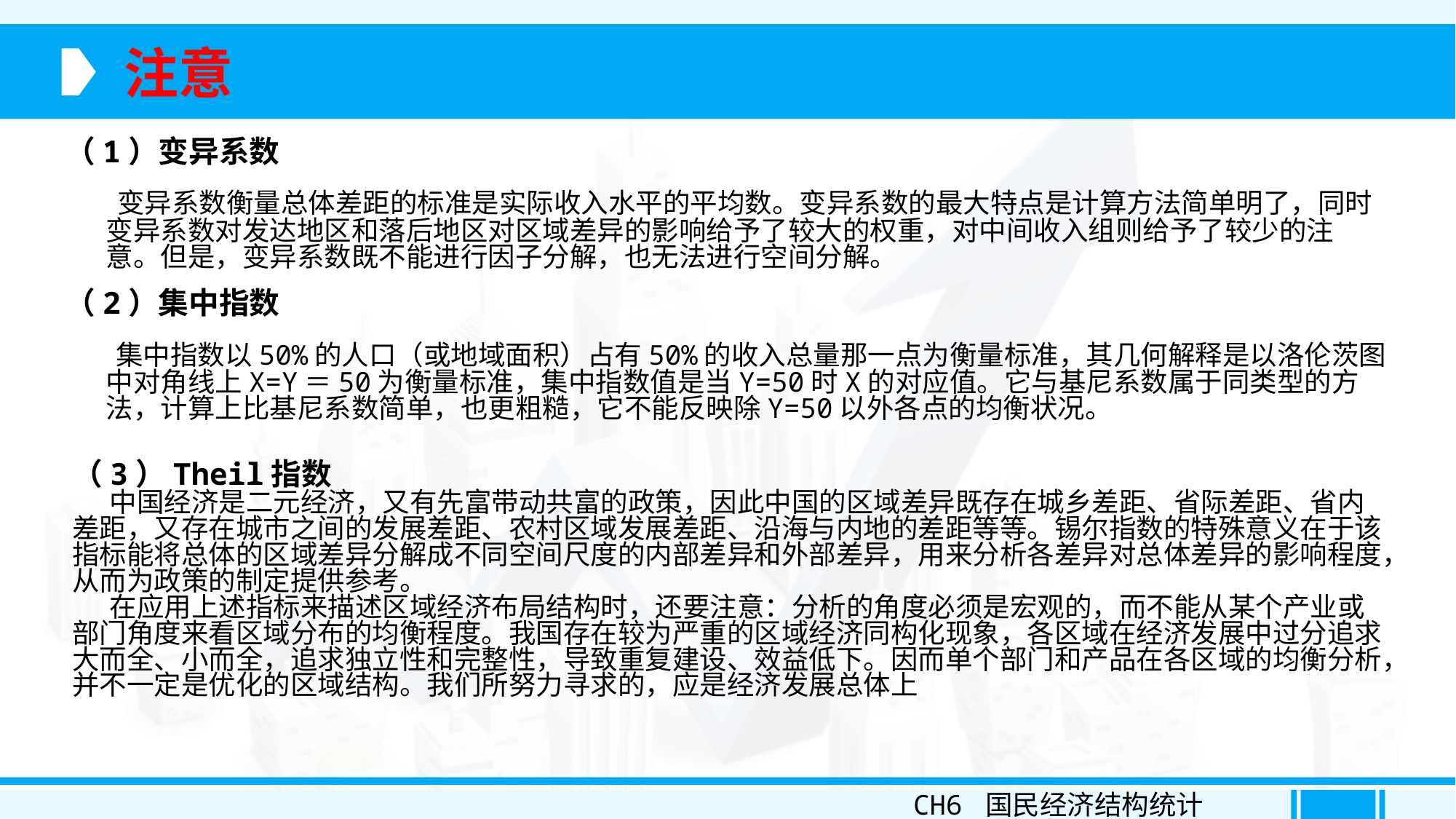

注意

（1）变异系数
      变异系数衡量总体差距的标准是实际收入水平的平均数。变异系数的最大特点是计算方法简单明了，同时变异系数对发达地区和落后地区对区域差异的影响给予了较大的权重，对中间收入组则给予了较少的注意。但是，变异系数既不能进行因子分解，也无法进行空间分解。
（2）集中指数
      集中指数以50%的人口（或地域面积）占有50%的收入总量那一点为衡量标准，其几何解释是以洛伦茨图中对角线上X=Y＝50为衡量标准，集中指数值是当Y=50时X的对应值。它与基尼系数属于同类型的方法，计算上比基尼系数简单，也更粗糙，它不能反映除Y=50以外各点的均衡状况。
（3）Theil指数
     中国经济是二元经济，又有先富带动共富的政策，因此中国的区域差异既存在城乡差距、省际差距、省内差距，又存在城市之间的发展差距、农村区域发展差距、沿海与内地的差距等等。锡尔指数的特殊意义在于该指标能将总体的区域差异分解成不同空间尺度的内部差异和外部差异，用来分析各差异对总体差异的影响程度，从而为政策的制定提供参考。
     在应用上述指标来描述区域经济布局结构时，还要注意：分析的角度必须是宏观的，而不能从某个产业或部门角度来看区域分布的均衡程度。我国存在较为严重的区域经济同构化现象，各区域在经济发展中过分追求大而全、小而全，追求独立性和完整性，导致重复建设、效益低下。因而单个部门和产品在各区域的均衡分析，并不一定是优化的区域结构。我们所努力寻求的，应是经济发展总体上
CH6 国民经济结构统计
47